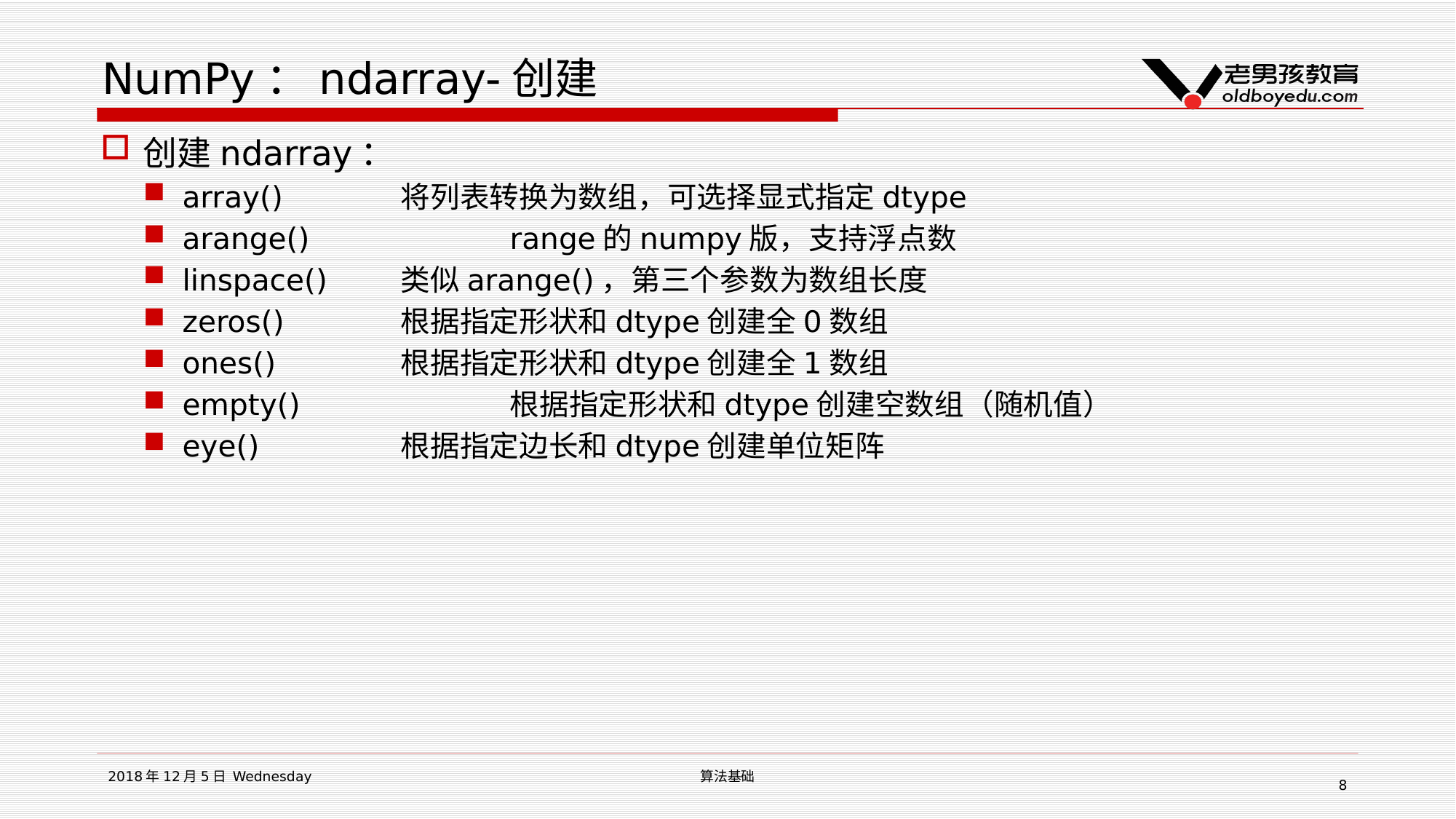

# NumPy：ndarray-创建
创建ndarray：
array()		将列表转换为数组，可选择显式指定dtype
arange()		range的numpy版，支持浮点数
linspace()	类似arange()，第三个参数为数组长度
zeros()		根据指定形状和dtype创建全0数组
ones()		根据指定形状和dtype创建全1数组
empty()		根据指定形状和dtype创建空数组（随机值）
eye()		根据指定边长和dtype创建单位矩阵

2018年12月5日 Wednesday
算法基础
8